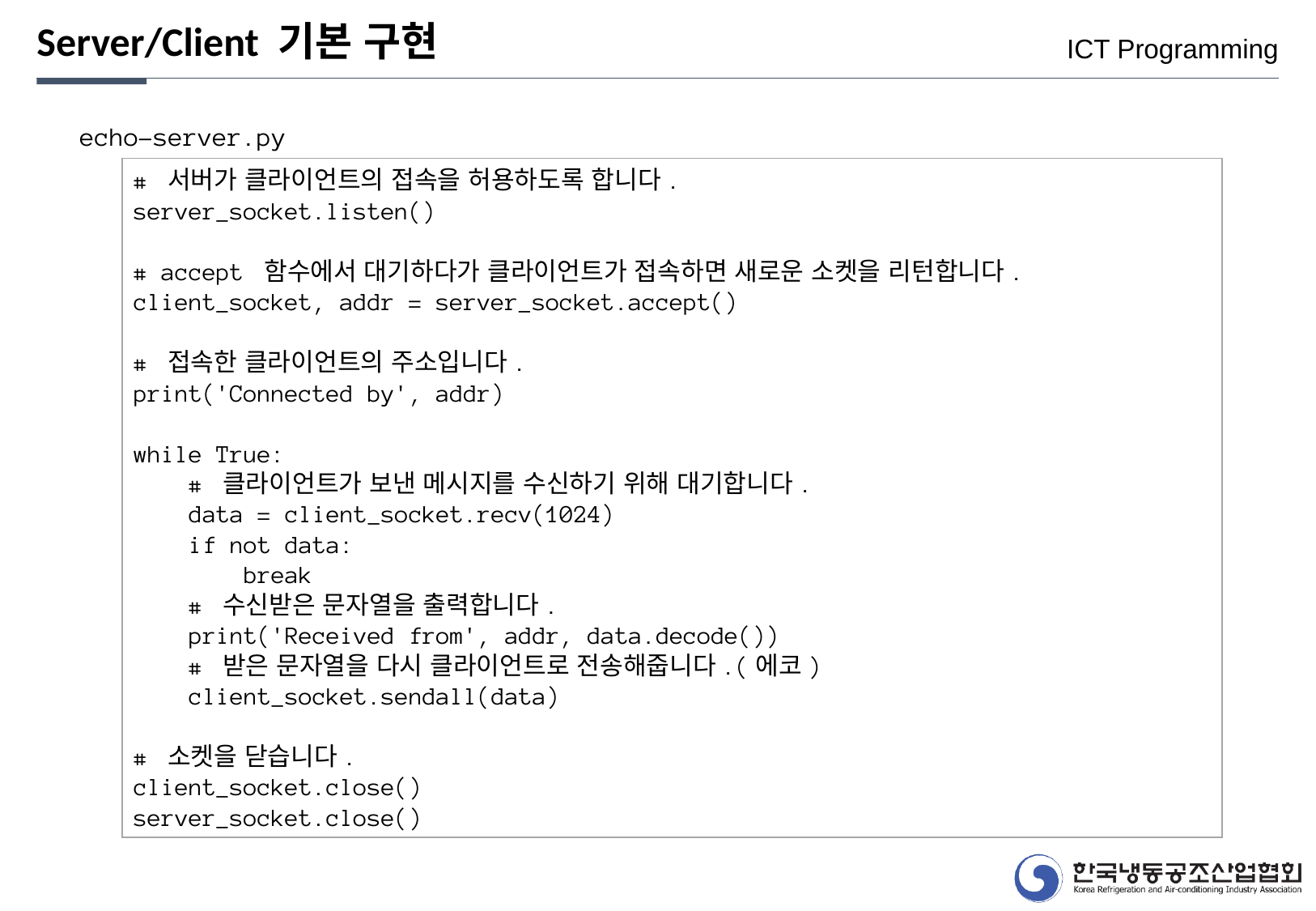

Server/Client 기본 구현
ICT Programming
echo-server.py
# 서버가 클라이언트의 접속을 허용하도록 합니다.
server_socket.listen()

# accept 함수에서 대기하다가 클라이언트가 접속하면 새로운 소켓을 리턴합니다.
client_socket, addr = server_socket.accept()

# 접속한 클라이언트의 주소입니다.
print('Connected by', addr)

while True:
    # 클라이언트가 보낸 메시지를 수신하기 위해 대기합니다.
    data = client_socket.recv(1024)
    if not data:
        break
    # 수신받은 문자열을 출력합니다.
    print('Received from', addr, data.decode())
    # 받은 문자열을 다시 클라이언트로 전송해줍니다.(에코)
    client_socket.sendall(data)

# 소켓을 닫습니다.
client_socket.close()
server_socket.close()